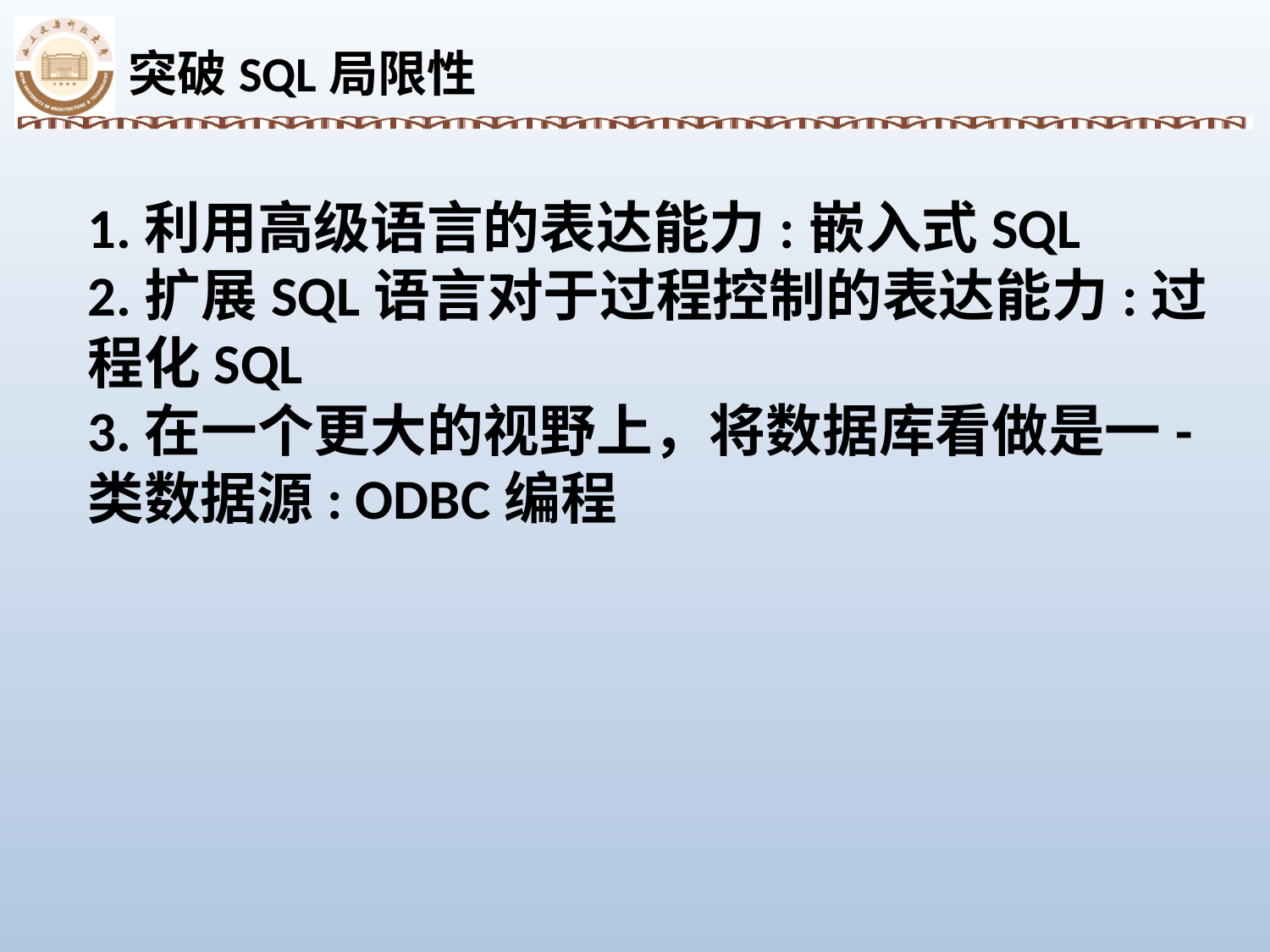

突破SQL局限性
1.利用高级语言的表达能力:嵌入式SQL
2.扩展SQL语言对于过程控制的表达能力:过程化SQL
3.在一个更大的视野上，将数据库看做是一-类数据源: ODBC编程